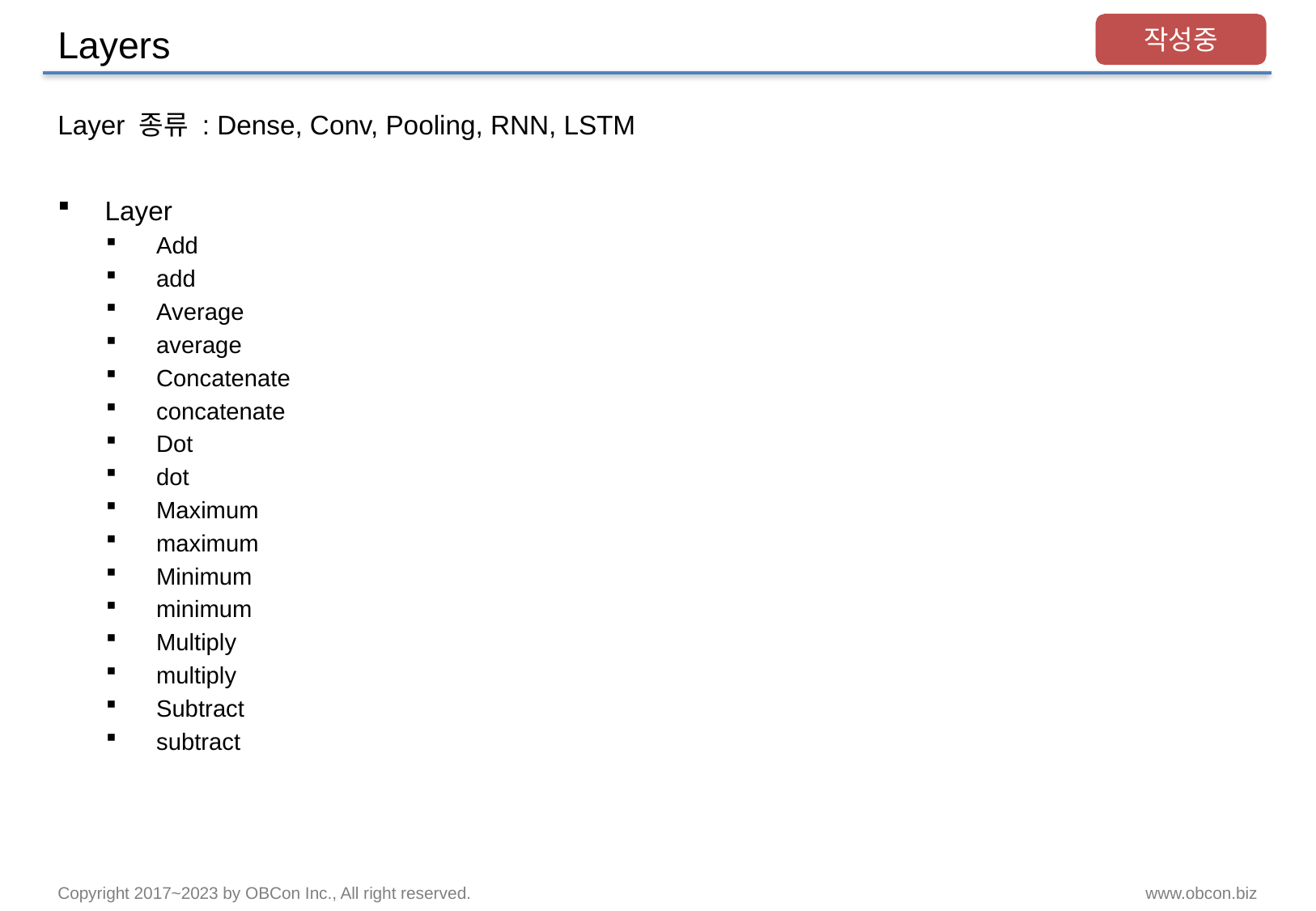

# Layers
작성중
Layer 종류 : Dense, Conv, Pooling, RNN, LSTM
Layer
Add
add
Average
average
Concatenate
concatenate
Dot
dot
Maximum
maximum
Minimum
minimum
Multiply
multiply
Subtract
subtract